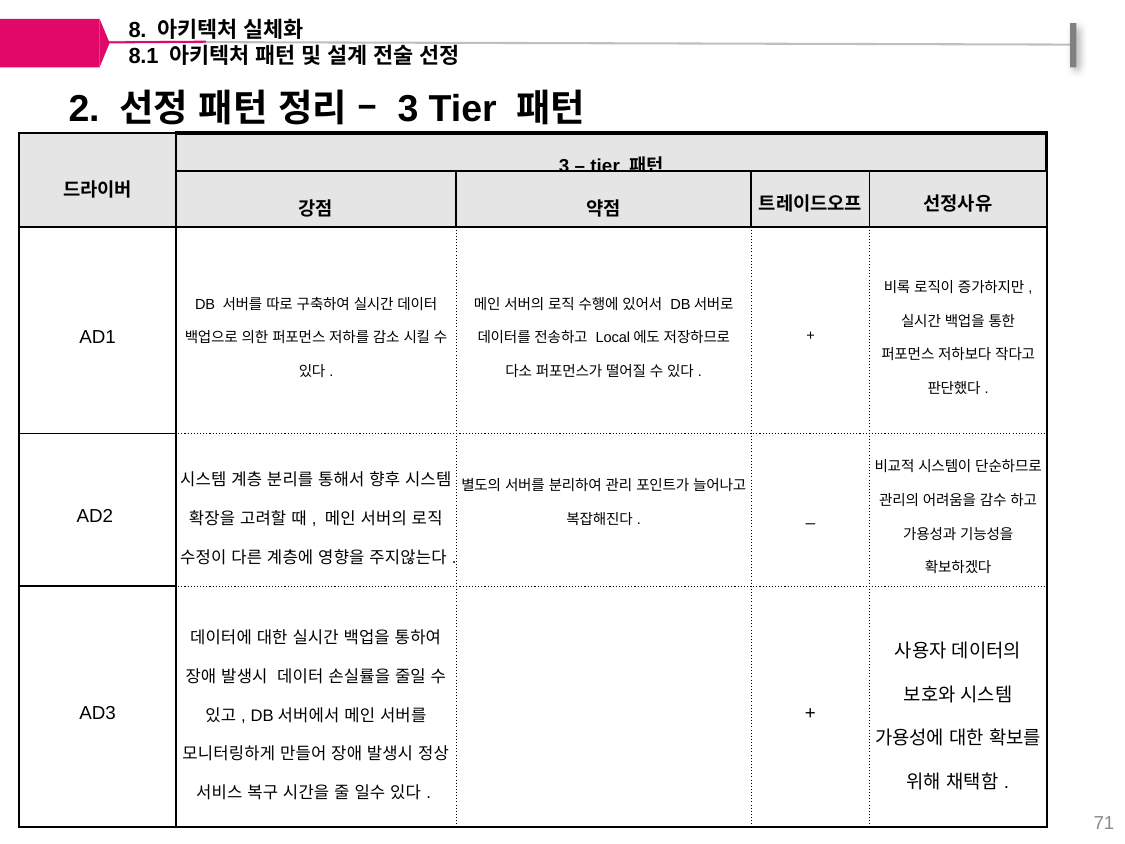

8. 아키텍처 실체화
8.1 아키텍처 패턴 및 설계 전술 선정
2. 선정 패턴 정리 – 3 Tier 패턴
| 드라이버 | 3 – tier 패턴 |  |  |  |
| --- | --- | --- | --- | --- |
|  | 강점 | 약점 | 트레이드오프 | 선정사유 |
| AD1 | DB 서버를 따로 구축하여 실시간 데이터 백업으로 의한 퍼포먼스 저하를 감소 시킬 수 있다. | 메인 서버의 로직 수행에 있어서 DB서버로 데이터를 전송하고 Local에도 저장하므로 다소 퍼포먼스가 떨어질 수 있다. | + | 비록 로직이 증가하지만, 실시간 백업을 통한 퍼포먼스 저하보다 작다고 판단했다. |
| AD2 | 시스템 계층 분리를 통해서 향후 시스템 확장을 고려할 때, 메인 서버의 로직 수정이 다른 계층에 영향을 주지않는다. | 별도의 서버를 분리하여 관리 포인트가 늘어나고 복잡해진다. | \_ | 비교적 시스템이 단순하므로 관리의 어려움을 감수 하고 가용성과 기능성을 확보하겠다 |
| AD3 | 데이터에 대한 실시간 백업을 통하여 장애 발생시 데이터 손실률을 줄일 수 있고, DB서버에서 메인 서버를 모니터링하게 만들어 장애 발생시 정상 서비스 복구 시간을 줄 일수 있다. |  | + | 사용자 데이터의 보호와 시스템 가용성에 대한 확보를 위해 채택함. |
71